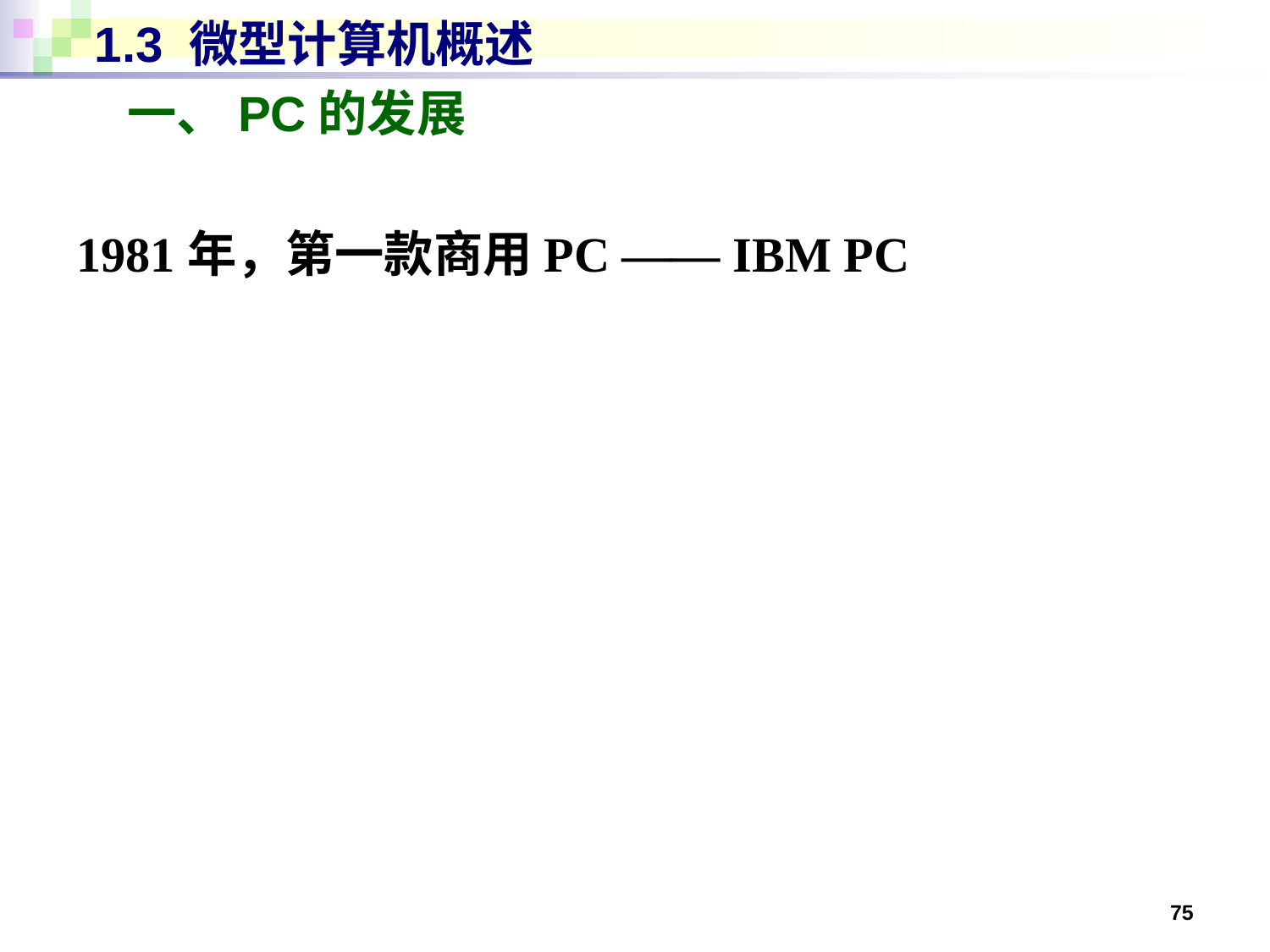

# 1.3 微型计算机概述
一、PC的发展
1981年，第一款商用PC —— IBM PC
75